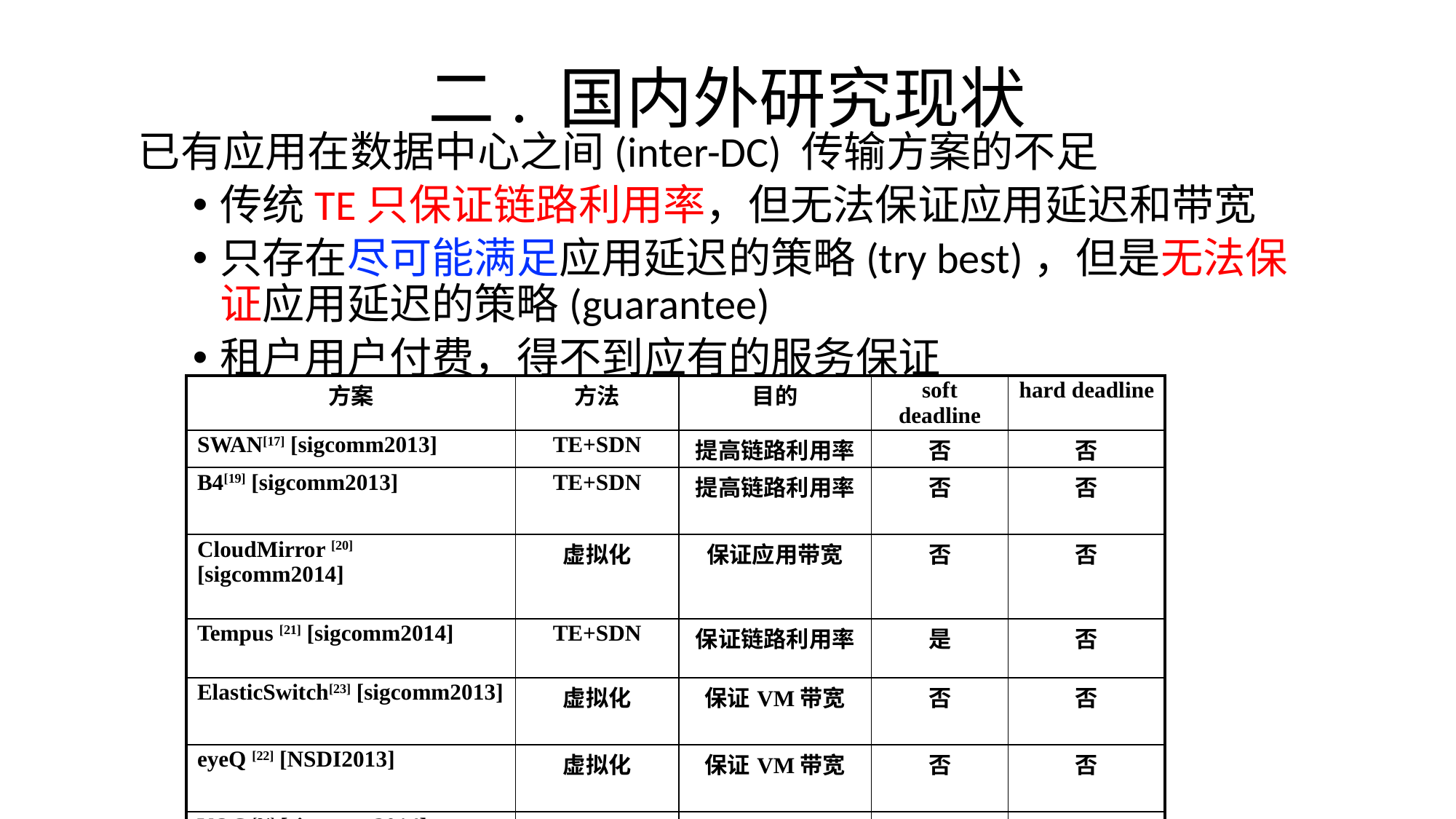

# 二. 国内外研究现状
已有应用在数据中心之间(inter-DC) 传输方案的不足
传统TE只保证链路利用率，但无法保证应用延迟和带宽
只存在尽可能满足应用延迟的策略(try best)，但是无法保证应用延迟的策略(guarantee)
租户用户付费，得不到应有的服务保证
| 方案 | 方法 | 目的 | soft deadline | hard deadline |
| --- | --- | --- | --- | --- |
| SWAN[17] [sigcomm2013] | TE+SDN | 提高链路利用率 | 否 | 否 |
| B4[19] [sigcomm2013] | TE+SDN | 提高链路利用率 | 否 | 否 |
| CloudMirror [20] [sigcomm2014] | 虚拟化 | 保证应用带宽 | 否 | 否 |
| Tempus [21] [sigcomm2014] | TE+SDN | 保证链路利用率 | 是 | 否 |
| ElasticSwitch[23] [sigcomm2013] | 虚拟化 | 保证VM带宽 | 否 | 否 |
| eyeQ [22] [NSDI2013] | 虚拟化 | 保证VM带宽 | 否 | 否 |
| VOC [24] [sigcomm2014] | 虚拟化 | 保证VM带宽 | 否 | 否 |